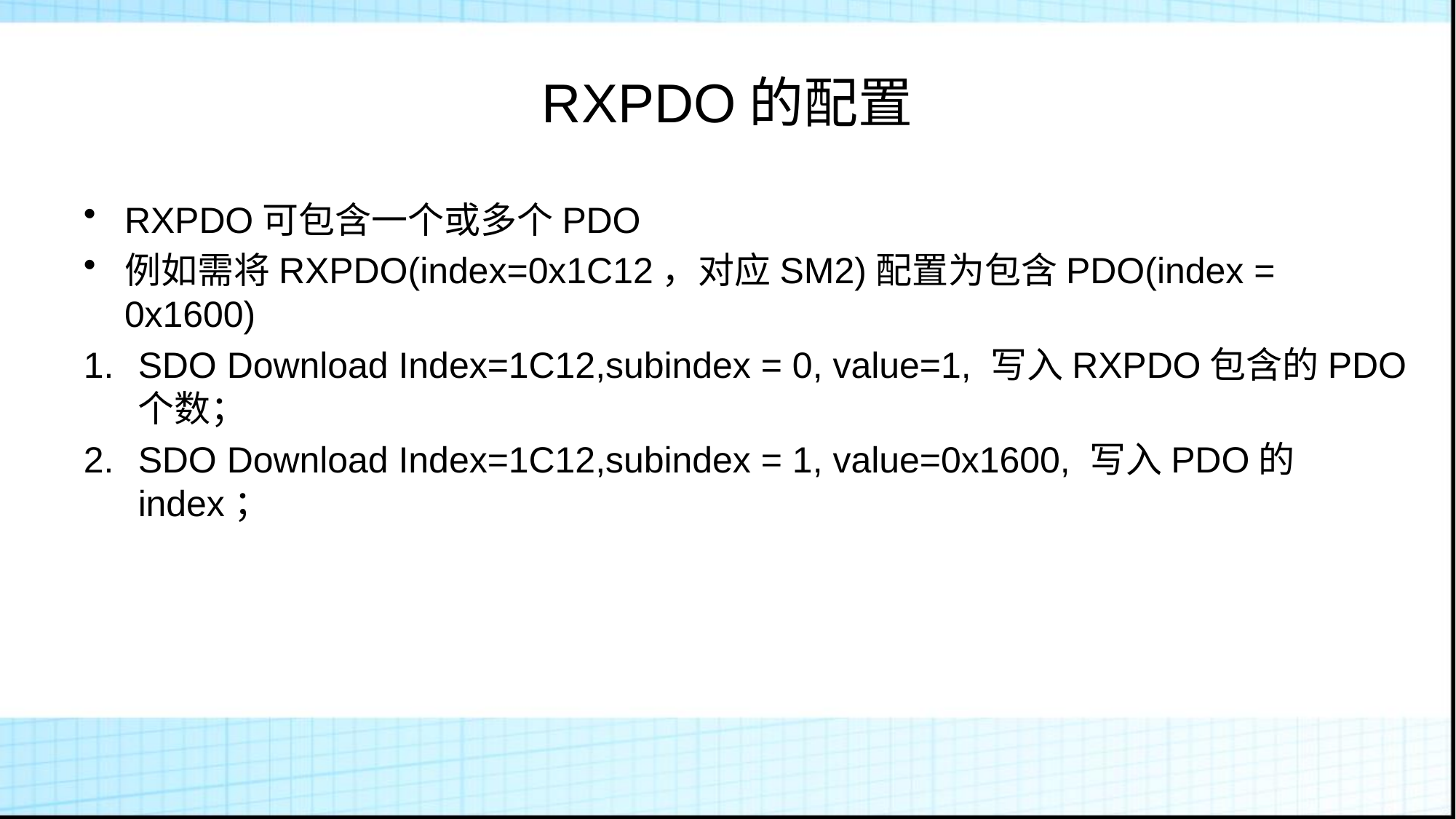

# RXPDO的配置
RXPDO可包含一个或多个PDO
例如需将RXPDO(index=0x1C12，对应SM2)配置为包含PDO(index = 0x1600)
SDO Download Index=1C12,subindex = 0, value=1, 写入RXPDO包含的PDO个数；
SDO Download Index=1C12,subindex = 1, value=0x1600, 写入PDO的index；